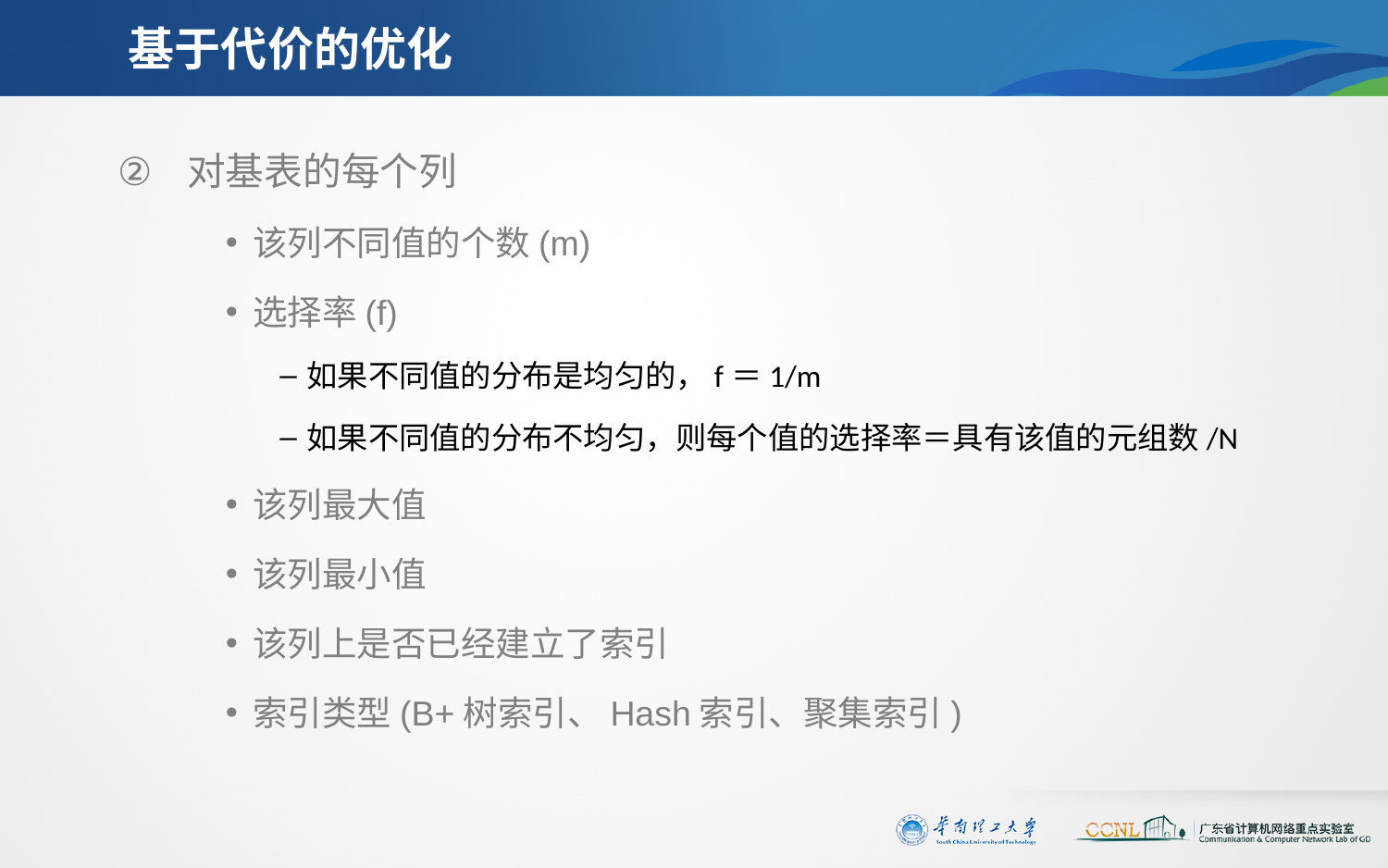

# 基于代价的优化
对基表的每个列
该列不同值的个数(m)
选择率(f)
如果不同值的分布是均匀的，f＝1/m
如果不同值的分布不均匀，则每个值的选择率＝具有该值的元组数/N
该列最大值
该列最小值
该列上是否已经建立了索引
索引类型(B+树索引、Hash索引、聚集索引)